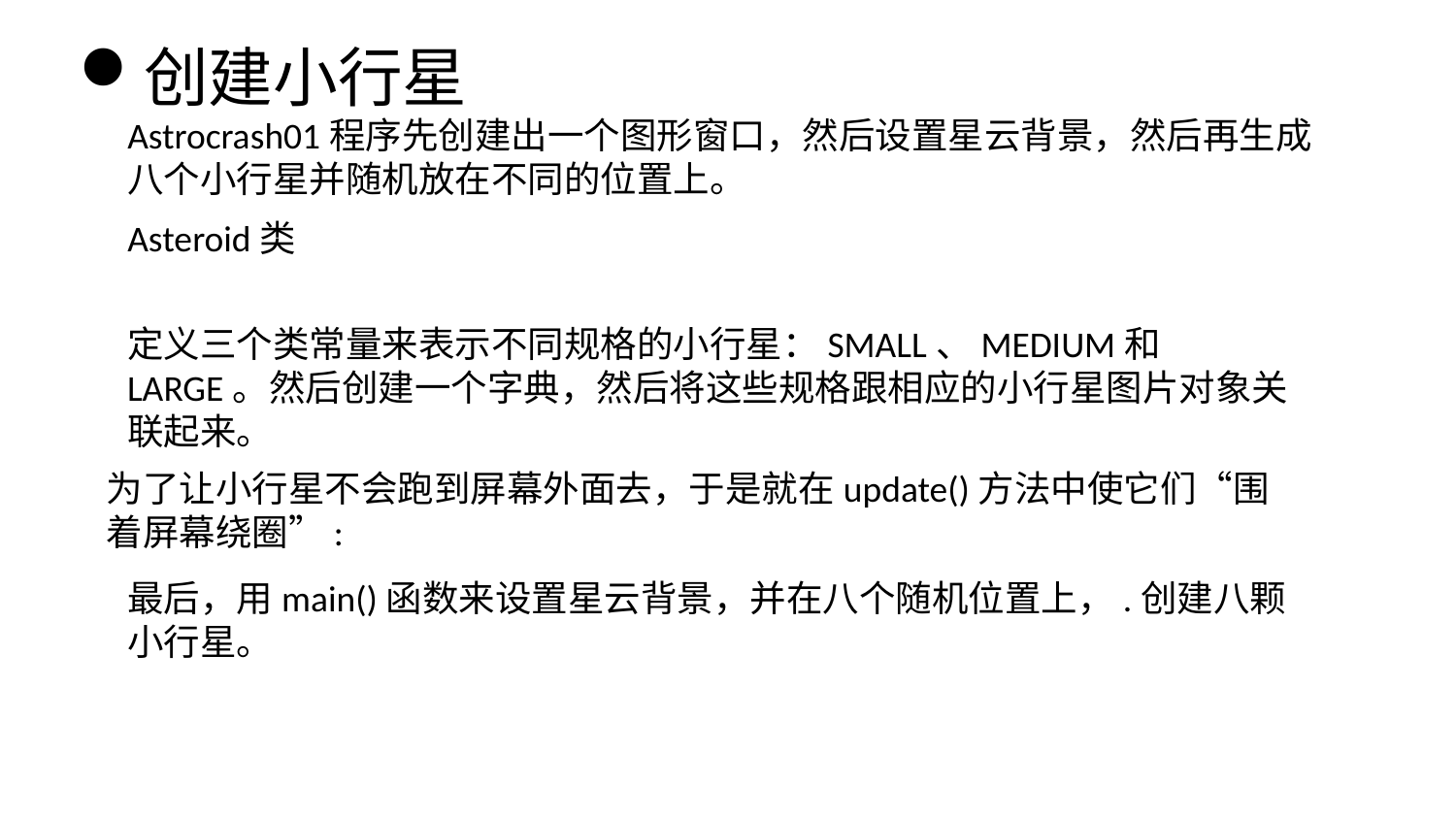

创建小行星
Astrocrash01程序先创建出一个图形窗口，然后设置星云背景，然后再生成八个小行星并随机放在不同的位置上。
Asteroid类
定义三个类常量来表示不同规格的小行星：SMALL、MEDIUM和LARGE。然后创建一个字典，然后将这些规格跟相应的小行星图片对象关联起来。
为了让小行星不会跑到屏幕外面去，于是就在update()方法中使它们“围着屏幕绕圈”:
最后，用main()函数来设置星云背景，并在八个随机位置上，.创建八颗小行星。
11